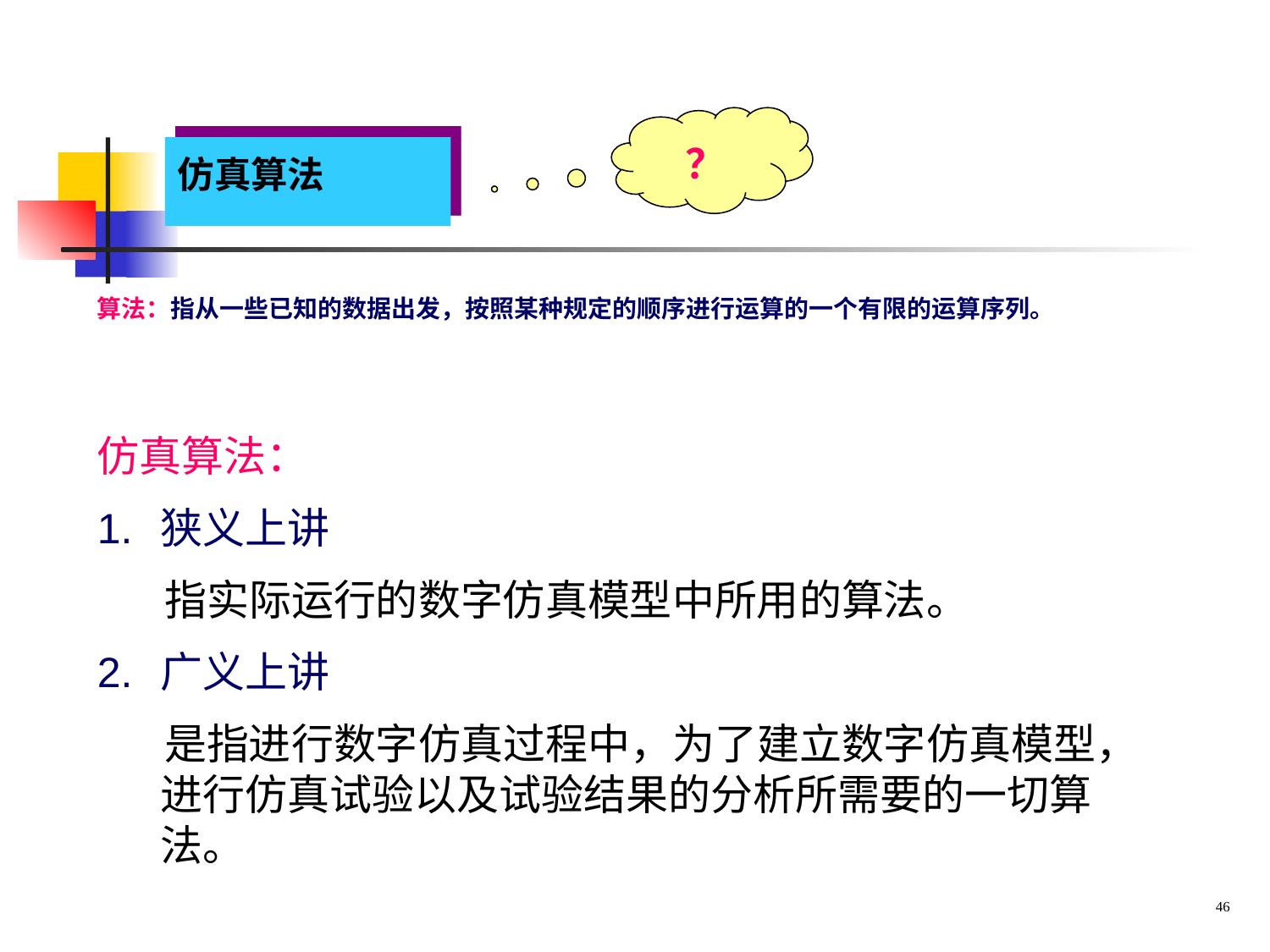

？
仿真算法
算法：指从一些已知的数据出发，按照某种规定的顺序进行运算的一个有限的运算序列。
仿真算法：
狭义上讲
      指实际运行的数字仿真模型中所用的算法。
广义上讲
      是指进行数字仿真过程中，为了建立数字仿真模型，进行仿真试验以及试验结果的分析所需要的一切算法。
46